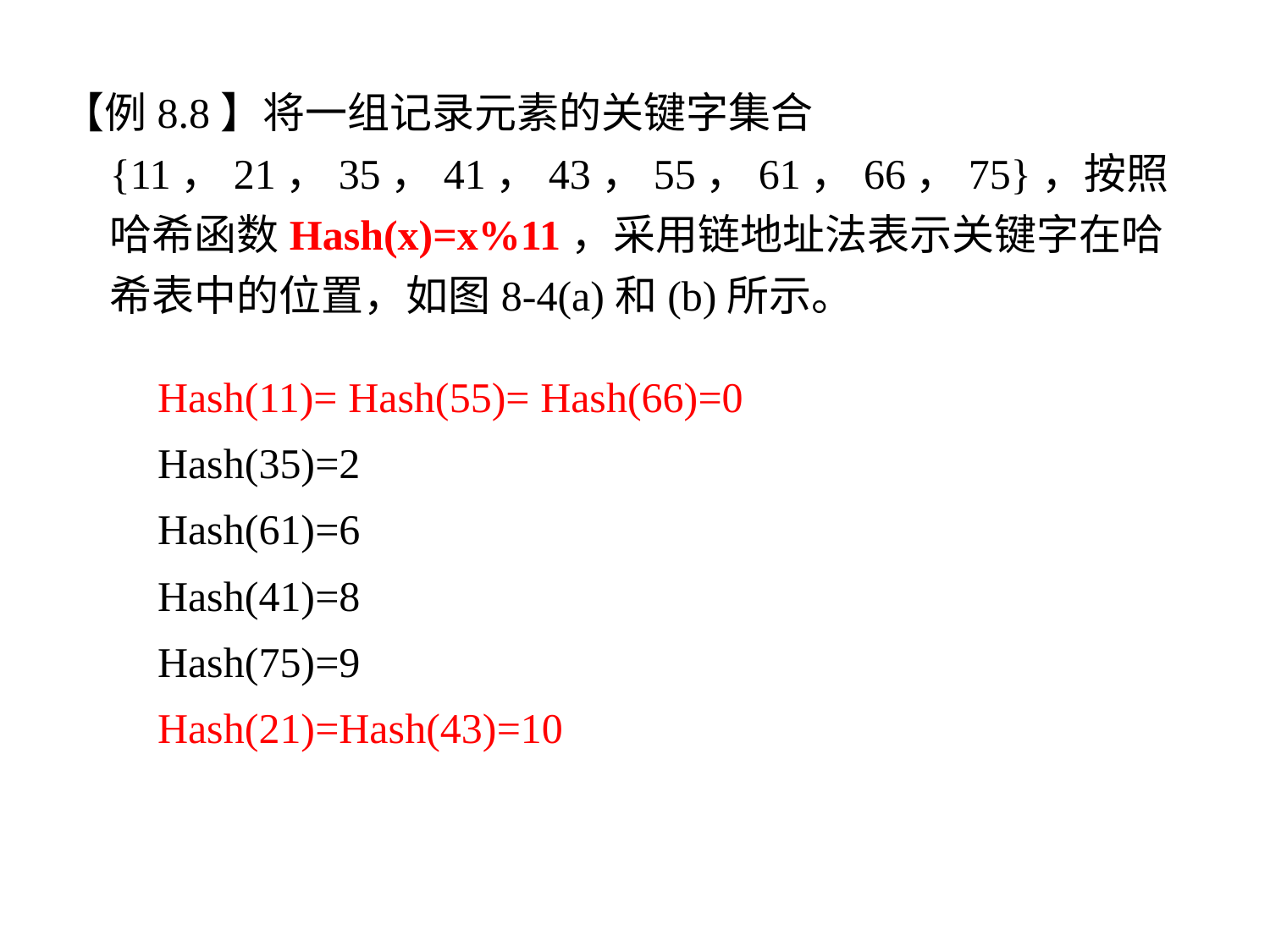

【例8.8】将一组记录元素的关键字集合{11，21，35，41，43，55，61，66，75}，按照哈希函数Hash(x)=x%11，采用链地址法表示关键字在哈希表中的位置，如图8-4(a)和(b)所示。
Hash(11)= Hash(55)= Hash(66)=0
Hash(35)=2
Hash(61)=6
Hash(41)=8
Hash(75)=9
Hash(21)=Hash(43)=10